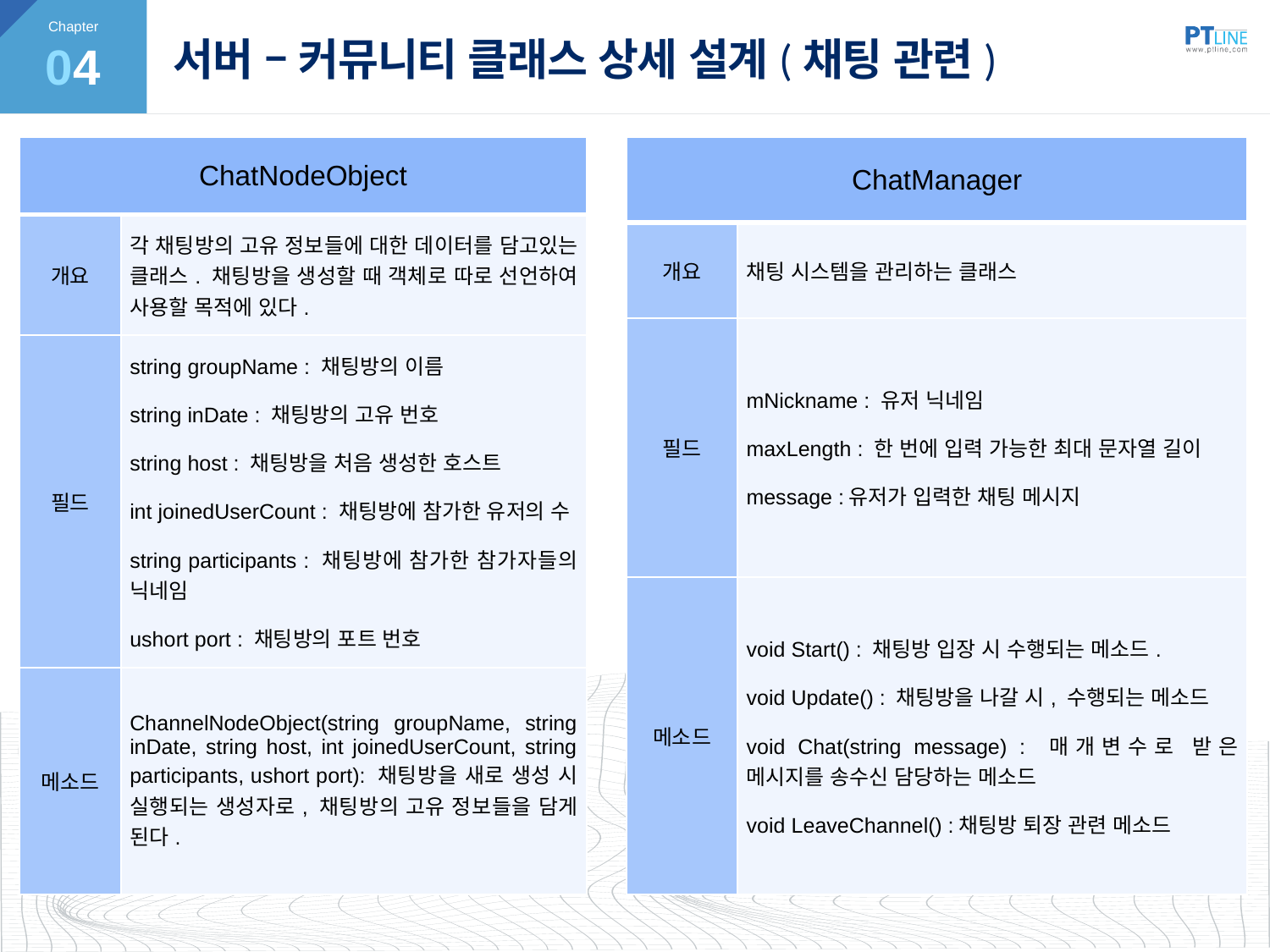

04
# 서버 – 커뮤니티 클래스 상세 설계(채팅 관련)
| ChatNodeObject |  |
| --- | --- |
| 개요 | 각 채팅방의 고유 정보들에 대한 데이터를 담고있는 클래스. 채팅방을 생성할 때 객체로 따로 선언하여 사용할 목적에 있다. |
| 필드 | string groupName : 채팅방의 이름 string inDate : 채팅방의 고유 번호 string host : 채팅방을 처음 생성한 호스트 int joinedUserCount : 채팅방에 참가한 유저의 수 string participants : 채팅방에 참가한 참가자들의 닉네임 ushort port : 채팅방의 포트 번호 |
| 메소드 | ChannelNodeObject(string groupName, string inDate, string host, int joinedUserCount, string participants, ushort port): 채팅방을 새로 생성 시 실행되는 생성자로, 채팅방의 고유 정보들을 담게 된다. |
| ChatManager |  |
| --- | --- |
| 개요 | 채팅 시스템을 관리하는 클래스 |
| 필드 | mNickname : 유저 닉네임 maxLength : 한 번에 입력 가능한 최대 문자열 길이 message :유저가 입력한 채팅 메시지 |
| 메소드 | void Start() : 채팅방 입장 시 수행되는 메소드. void Update() : 채팅방을 나갈 시, 수행되는 메소드 void Chat(string message) : 매개변수로 받은 메시지를 송수신 담당하는 메소드 void LeaveChannel() :채팅방 퇴장 관련 메소드 |